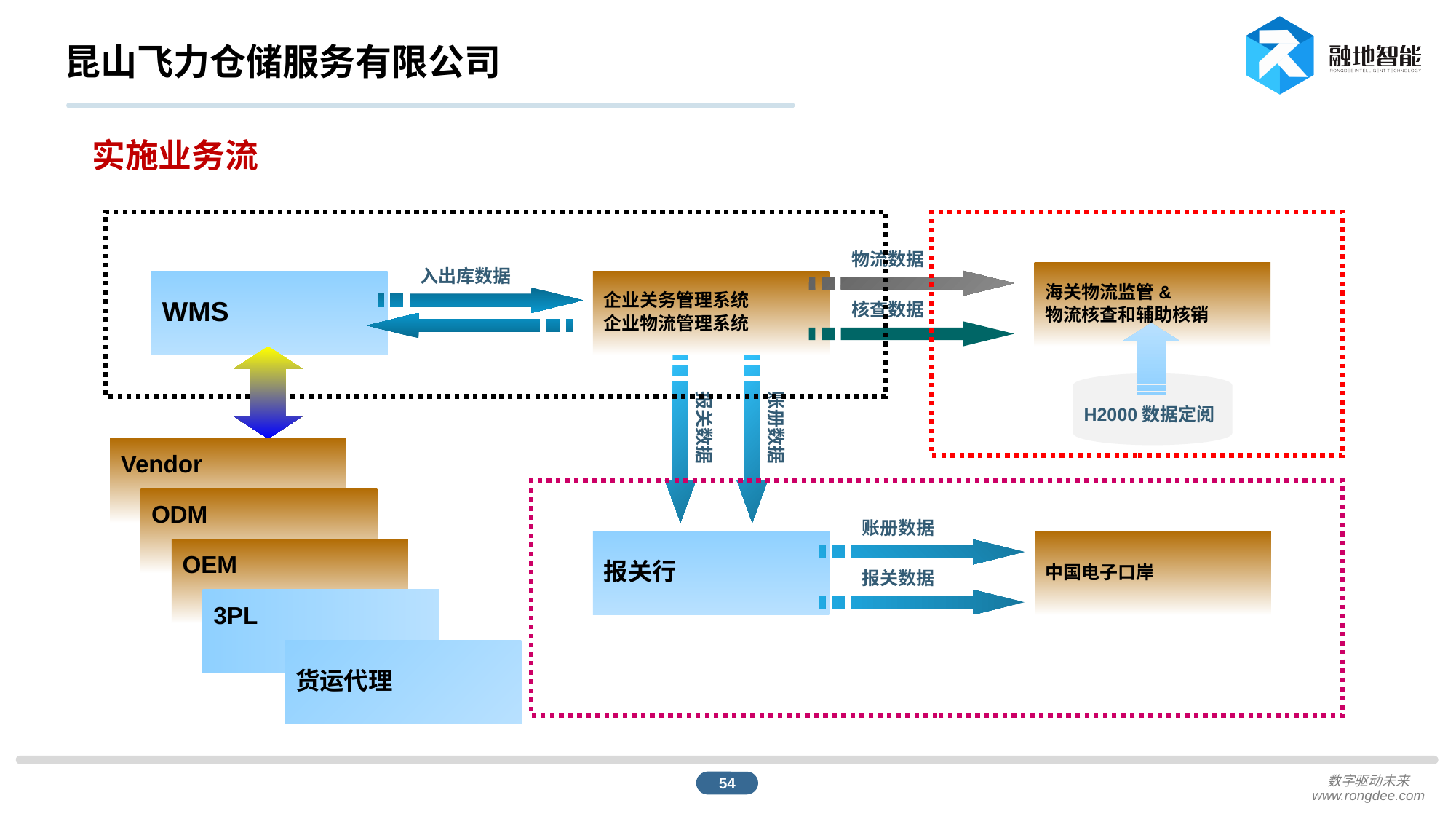

# 昆山飞力仓储服务有限公司
实施业务流

海关物流监管&
物流核查和辅助核销
物流数据

WMS
企业关务管理系统
企业物流管理系统
入出库数据

核查数据

H2000数据定阅

报关数据

账册数据

Vendor

ODM

报关行
中国电子口岸
OEM

账册数据

3PL

报关数据

货运代理